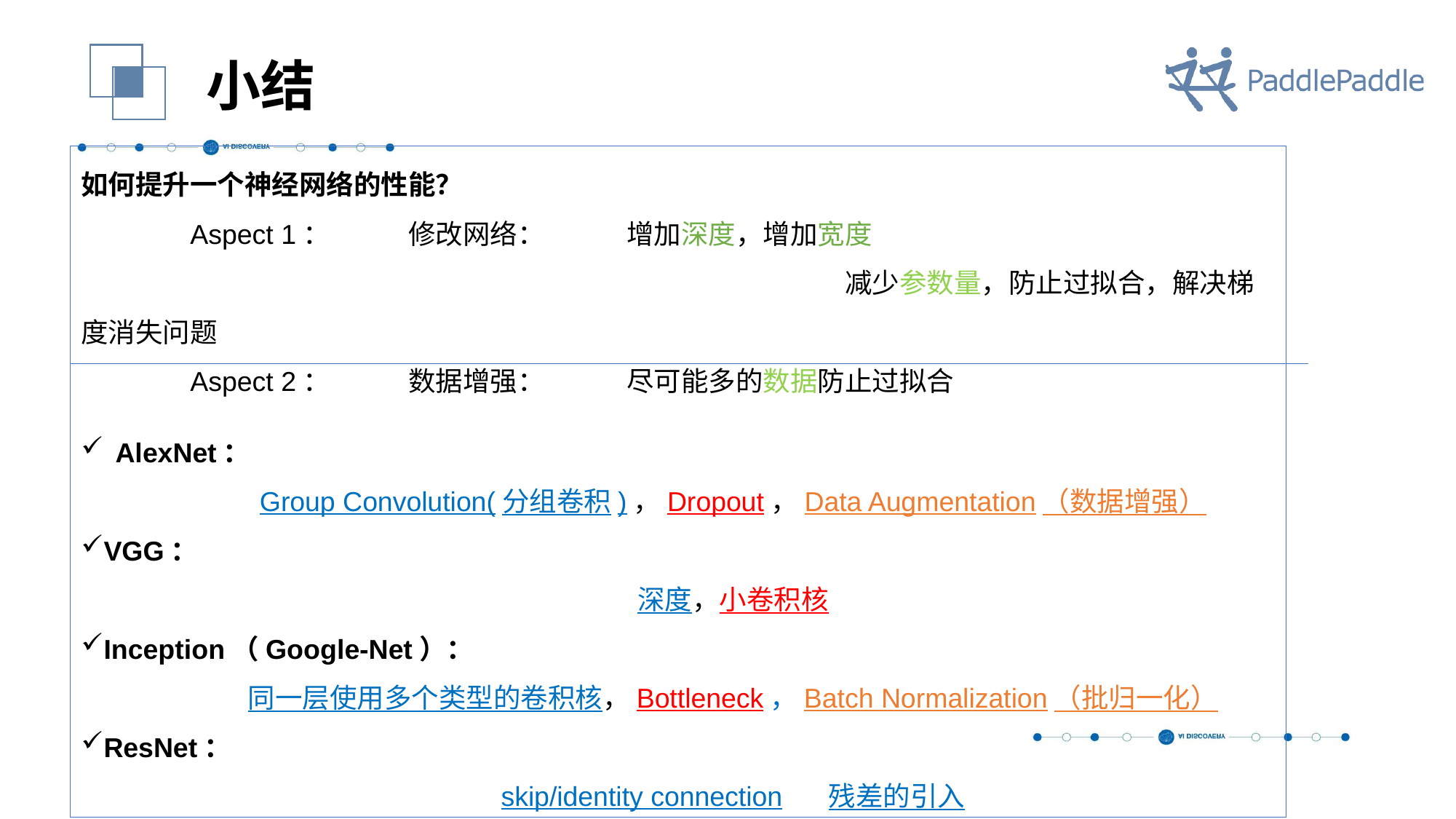

小结
如何提升一个神经网络的性能？
	Aspect 1：	修改网络：	增加深度，增加宽度
							减少参数量，防止过拟合，解决梯度消失问题
	Aspect 2：	数据增强：	尽可能多的数据防止过拟合

AlexNet：
	Group Convolution(分组卷积)，Dropout，Data Augmentation（数据增强）
VGG：
	深度，小卷积核
Inception（Google-Net）：
	同一层使用多个类型的卷积核，Bottleneck，Batch Normalization（批归一化）
ResNet：
	skip/identity connection	残差的引入